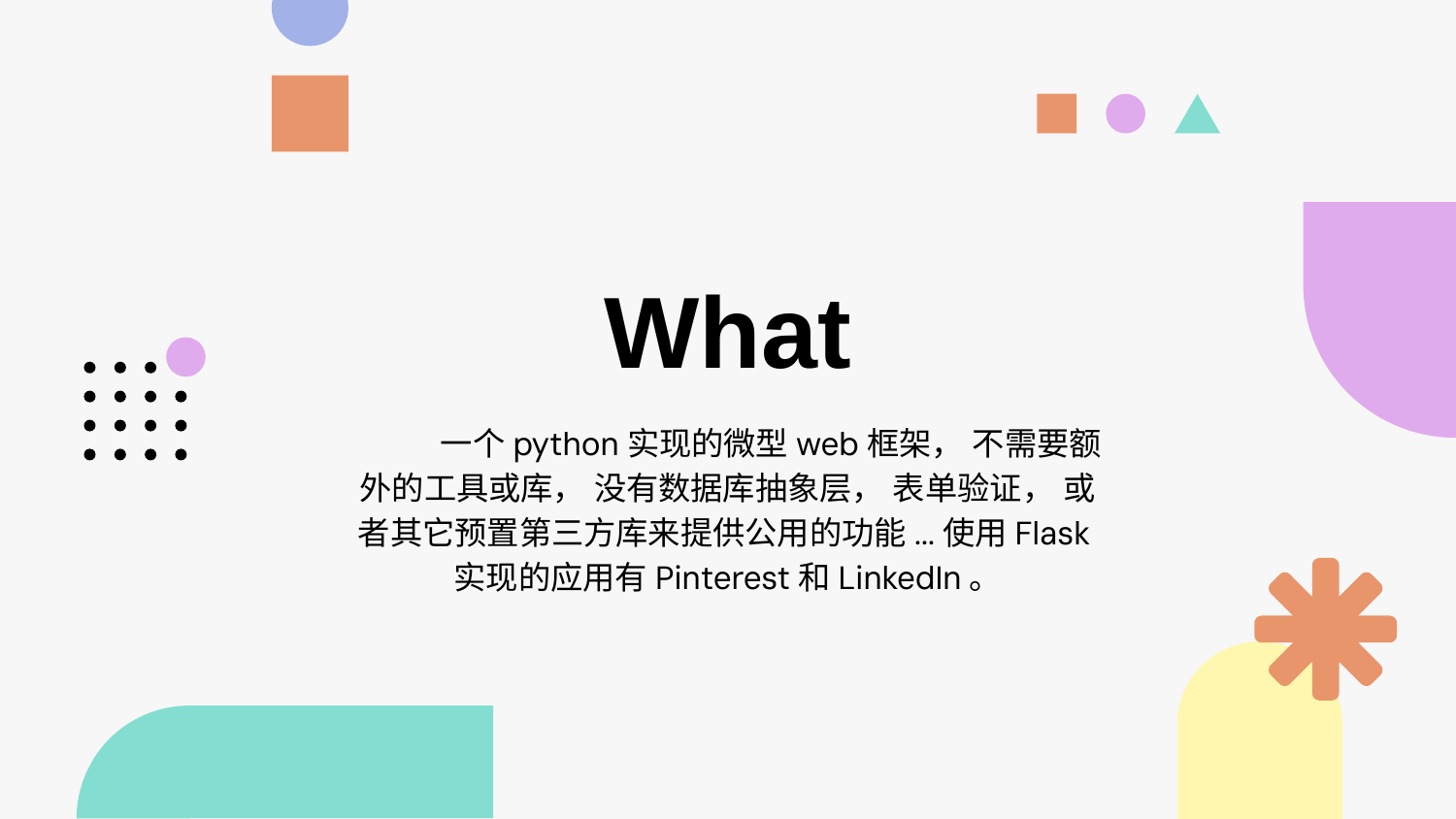

# What

         一个python实现的微型web框架， 不需要额外的工具或库， 没有数据库抽象层， 表单验证， 或者其它预置第三方库来提供公用的功能...使用Flask实现的应用有Pinterest和LinkedIn。